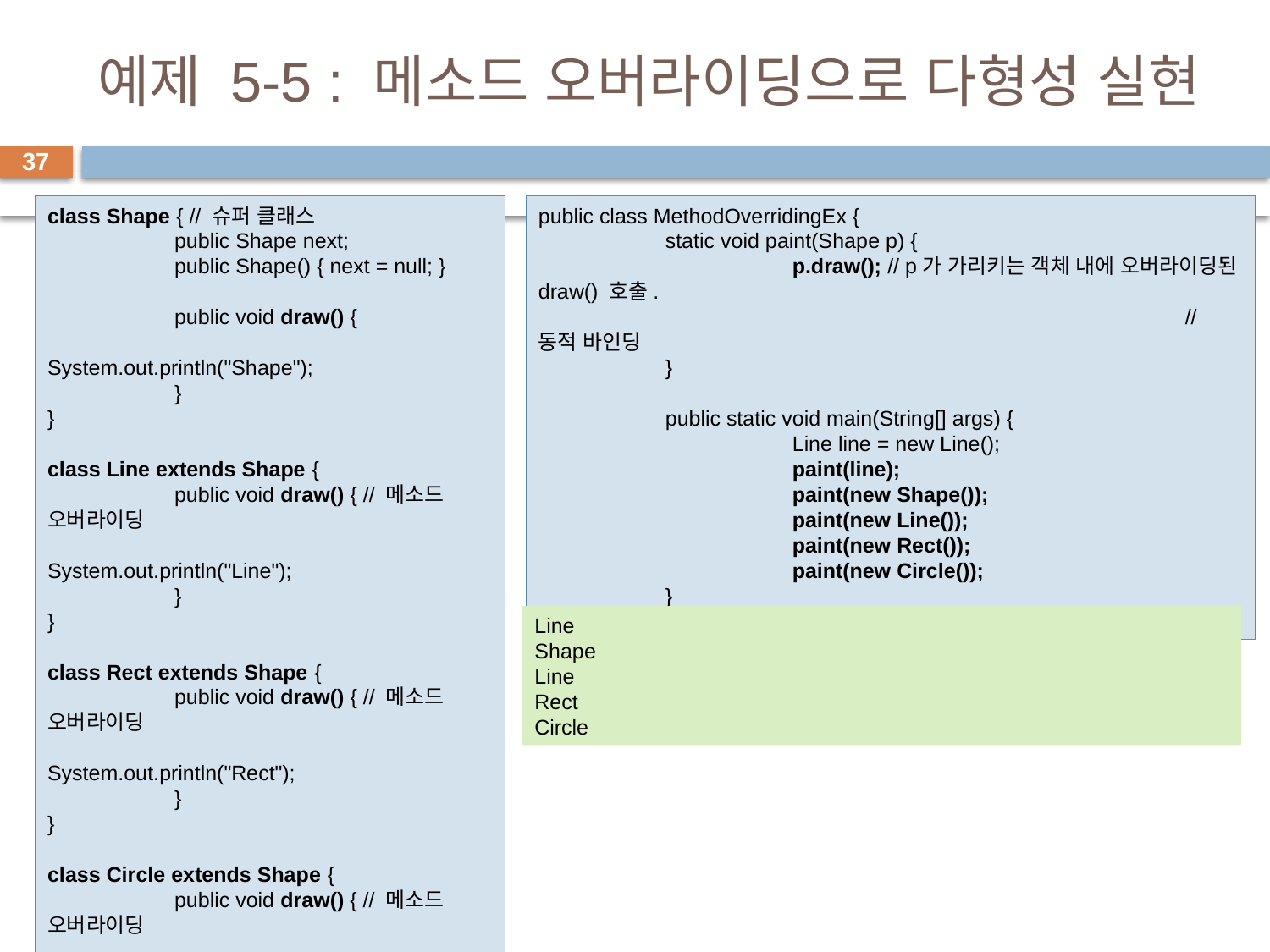

# 예제 5-5 : 메소드 오버라이딩으로 다형성 실현
37
class Shape { // 슈퍼 클래스
	public Shape next;
	public Shape() { next = null; }

	public void draw() {
		System.out.println("Shape");
	}
}

class Line extends Shape {
	public void draw() { // 메소드 오버라이딩
		System.out.println("Line");
	}
}

class Rect extends Shape {
	public void draw() { // 메소드 오버라이딩
		System.out.println("Rect");
	}
}

class Circle extends Shape {
	public void draw() { // 메소드 오버라이딩
		System.out.println("Circle");
	}
}
public class MethodOverridingEx {
	static void paint(Shape p) {
		p.draw(); // p가 가리키는 객체 내에 오버라이딩된 draw() 호출.
					  // 동적 바인딩
	}

	public static void main(String[] args) {
		Line line = new Line();
		paint(line);
		paint(new Shape());
		paint(new Line());
		paint(new Rect());
		paint(new Circle());
	}
}
Line
Shape
Line
Rect
Circle